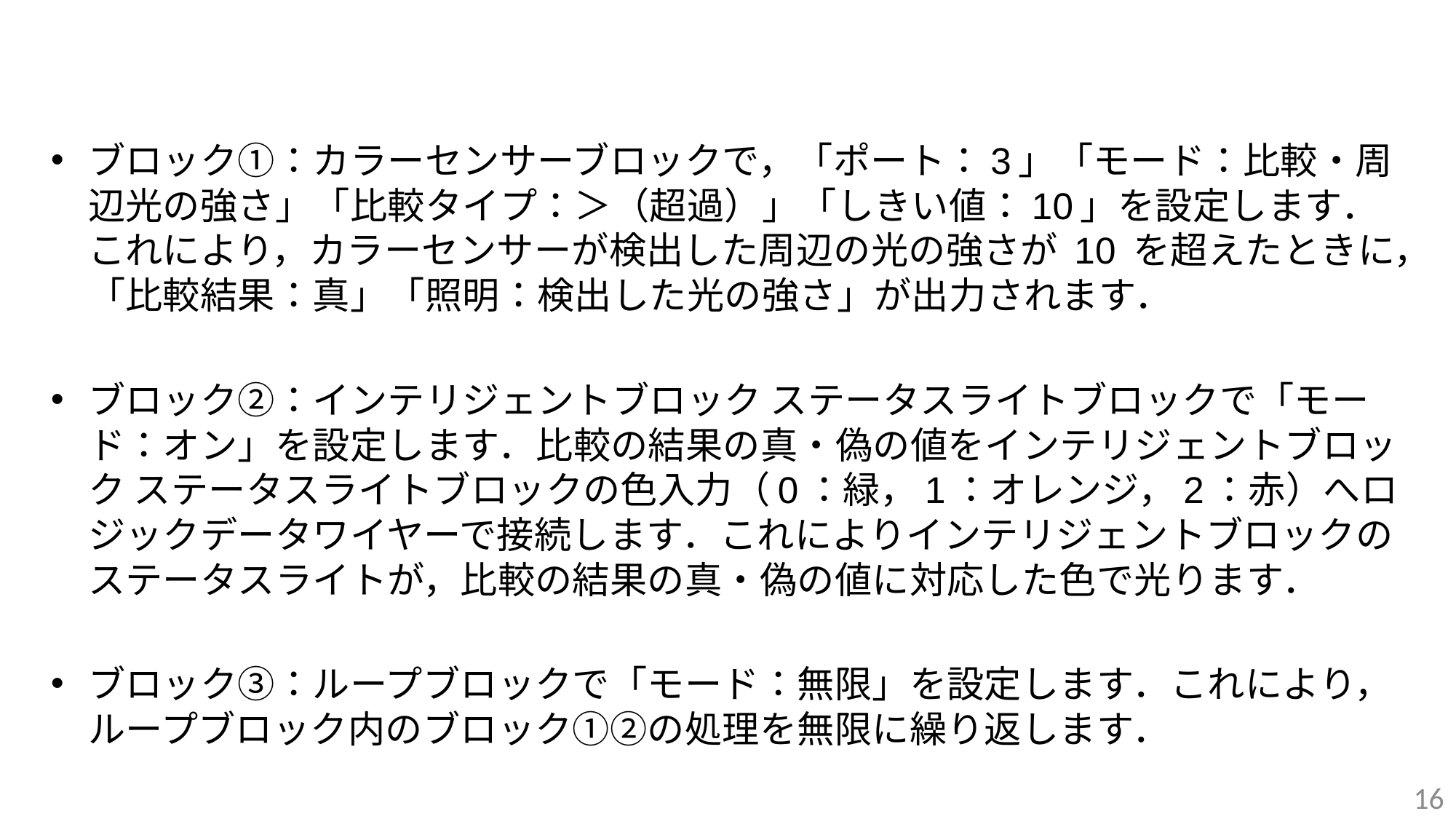

#
ブロック①：カラーセンサーブロックで，「ポート：3」「モード：比較・周辺光の強さ」「比較タイプ：＞（超過）」「しきい値：10」を設定します．これにより，カラーセンサーが検出した周辺の光の強さが 10 を超えたときに，「比較結果：真」「照明：検出した光の強さ」が出力されます．

ブロック②：インテリジェントブロック ステータスライトブロックで「モード：オン」を設定します．比較の結果の真・偽の値をインテリジェントブロック ステータスライトブロックの色入力（0：緑，1：オレンジ，2：赤）へロジックデータワイヤーで接続します．これによりインテリジェントブロックのステータスライトが，比較の結果の真・偽の値に対応した色で光ります．

ブロック③：ループブロックで「モード：無限」を設定します．これにより，ループブロック内のブロック①②の処理を無限に繰り返します．
16